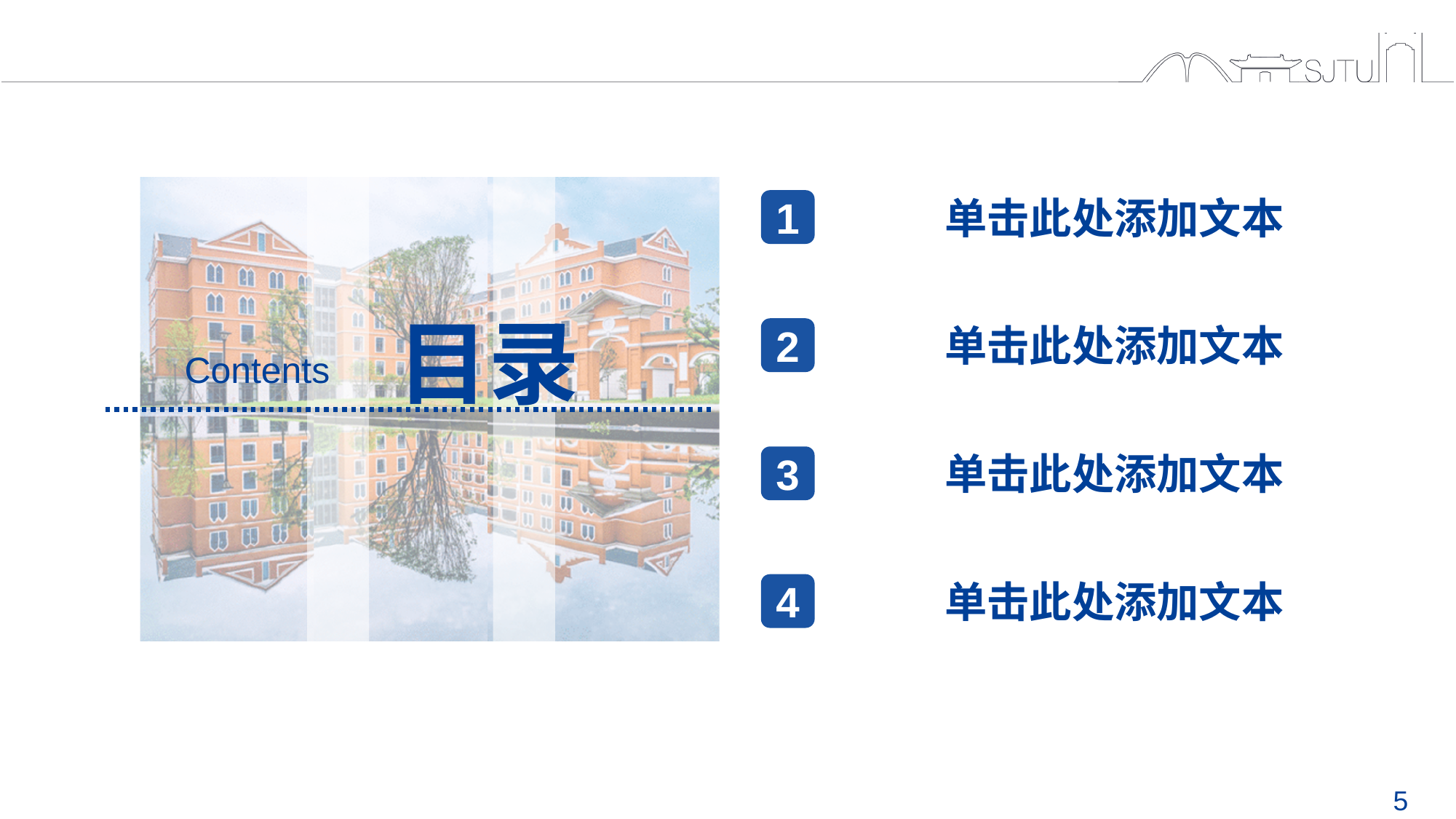

1
单击此处添加文本
单击此处添加文本
单击此处添加文本
单击此处添加文本
2
3
4
目录
Contents
5